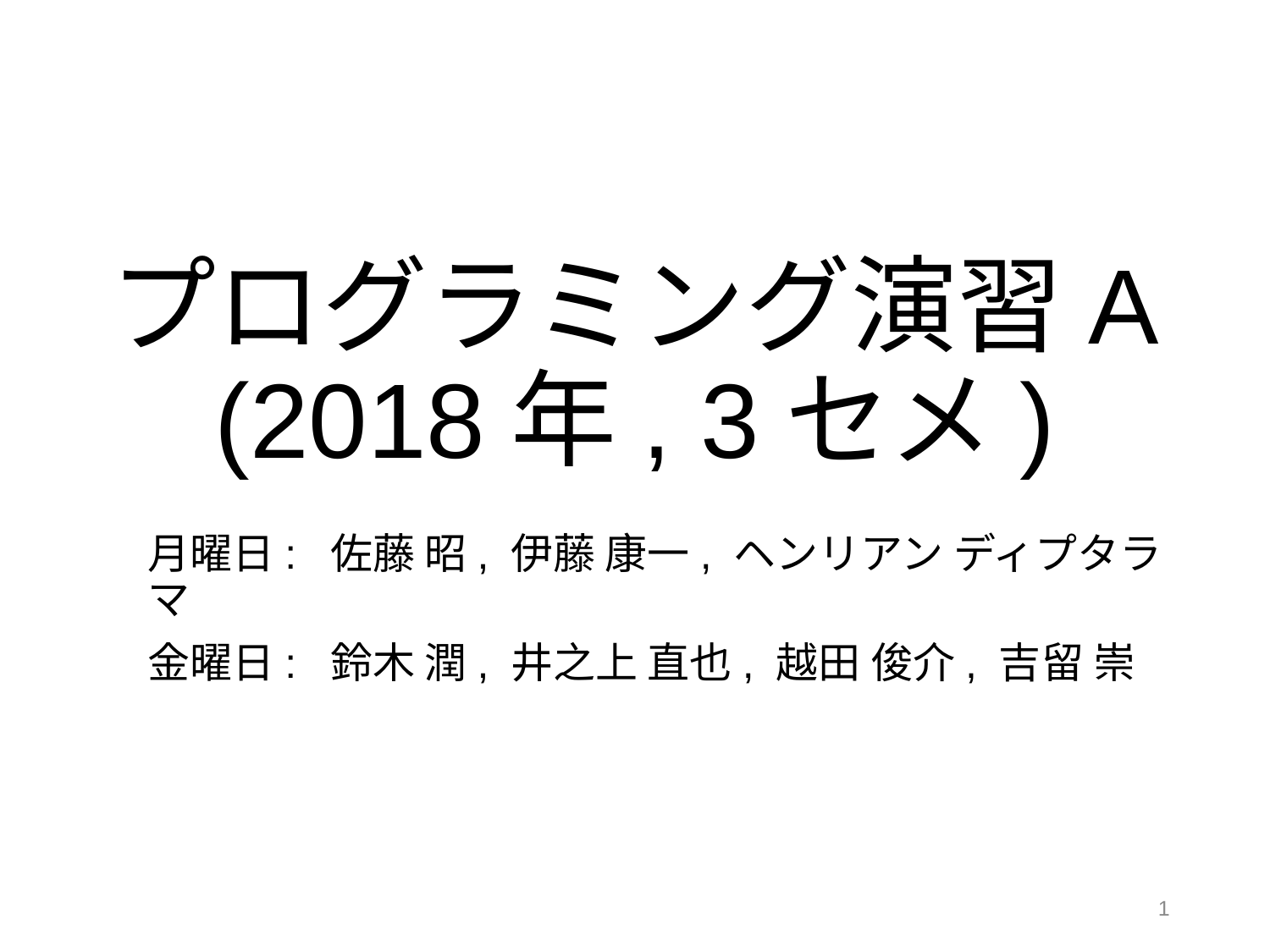

# プログラミング演習A (2018年, 3セメ)
月曜日:  佐藤 昭, 伊藤 康一, ヘンリアン ディプタラマ
金曜日:  鈴木 潤, 井之上 直也, 越田 俊介, 吉留 崇
1